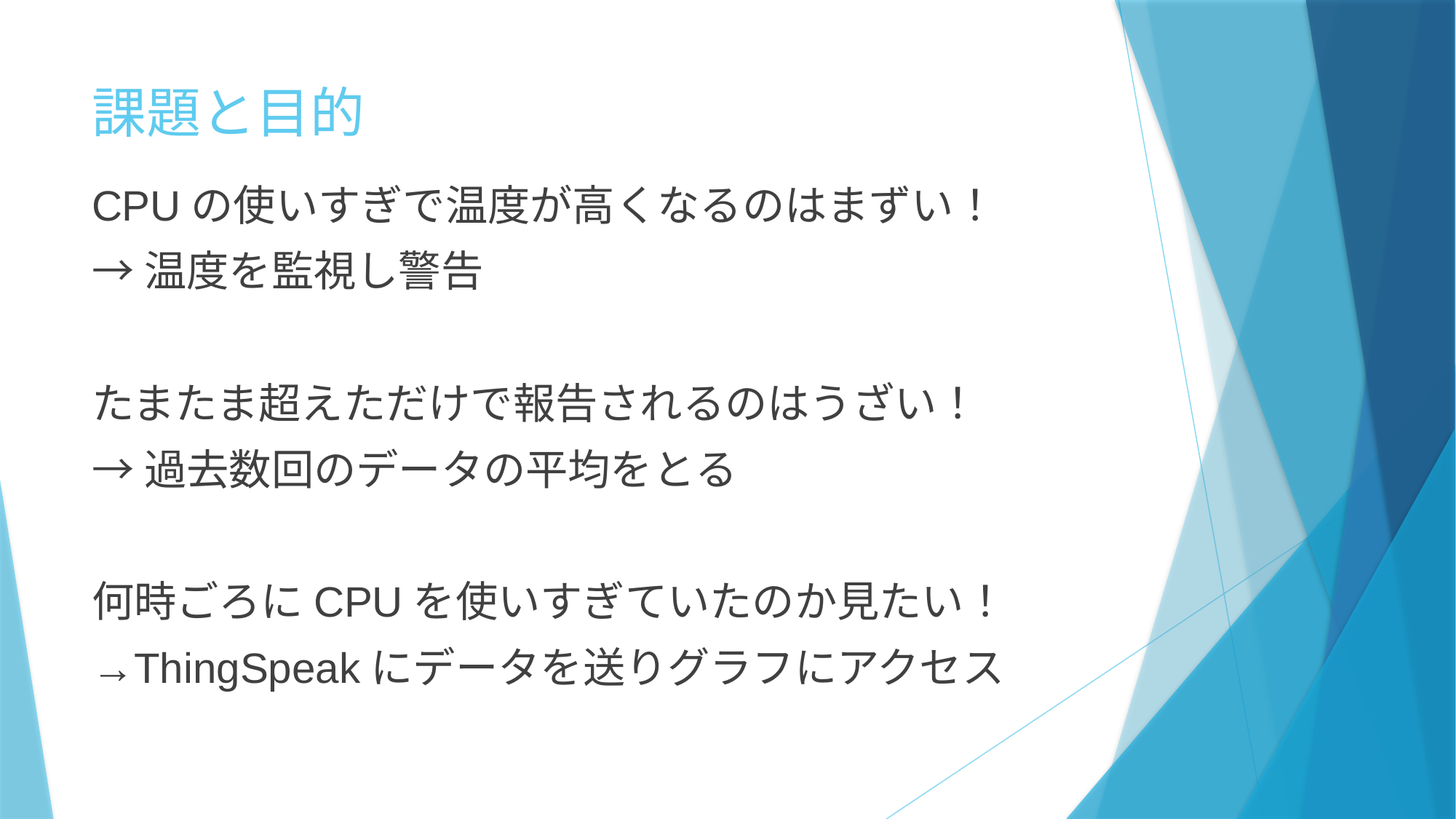

# 課題と目的
CPUの使いすぎで温度が高くなるのはまずい！
→温度を監視し警告

たまたま超えただけで報告されるのはうざい！
→過去数回のデータの平均をとる

何時ごろにCPUを使いすぎていたのか見たい！
→ThingSpeakにデータを送りグラフにアクセス